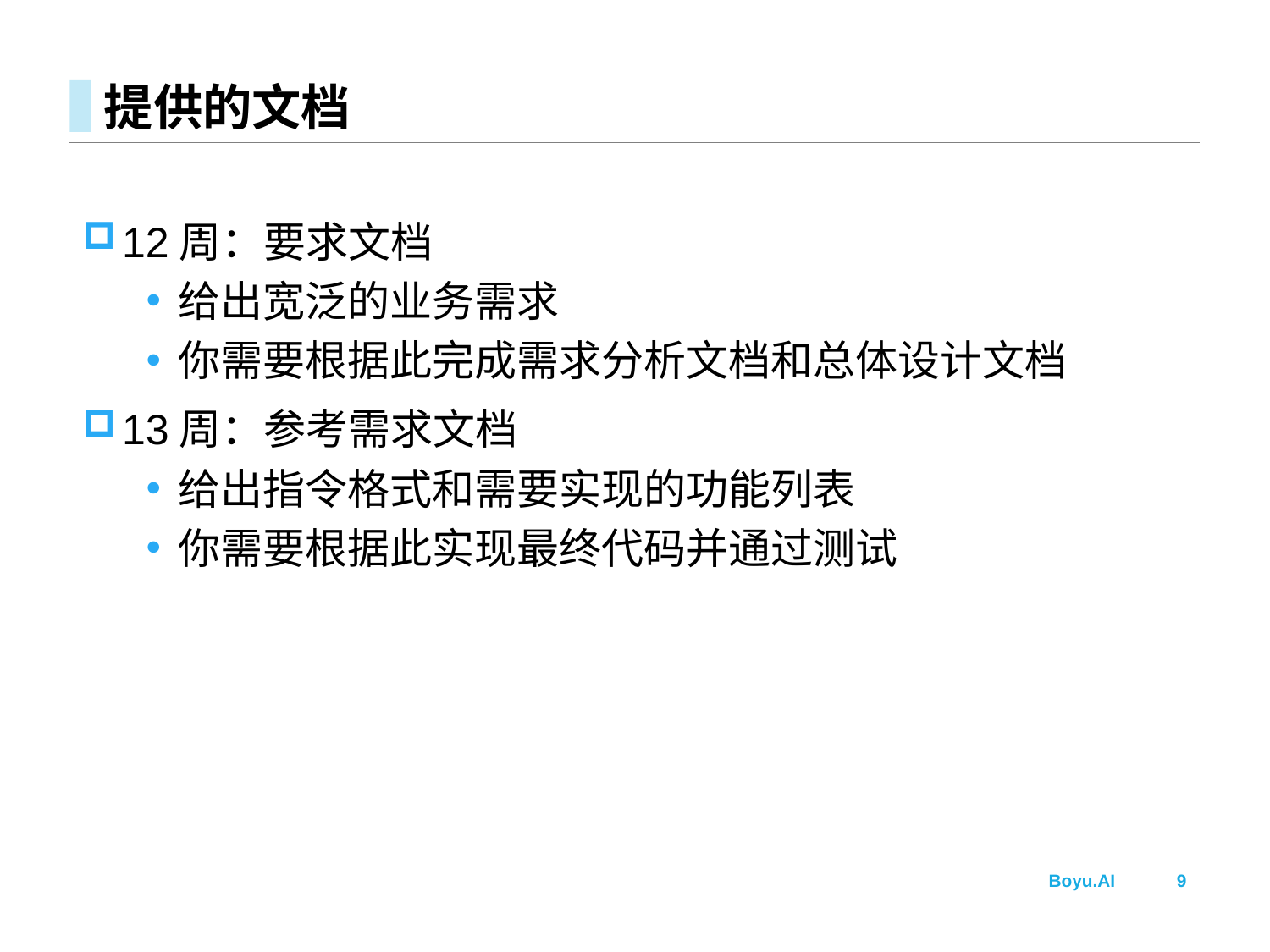

# 提供的文档
12周：要求文档
给出宽泛的业务需求
你需要根据此完成需求分析文档和总体设计文档
13周：参考需求文档
给出指令格式和需要实现的功能列表
你需要根据此实现最终代码并通过测试